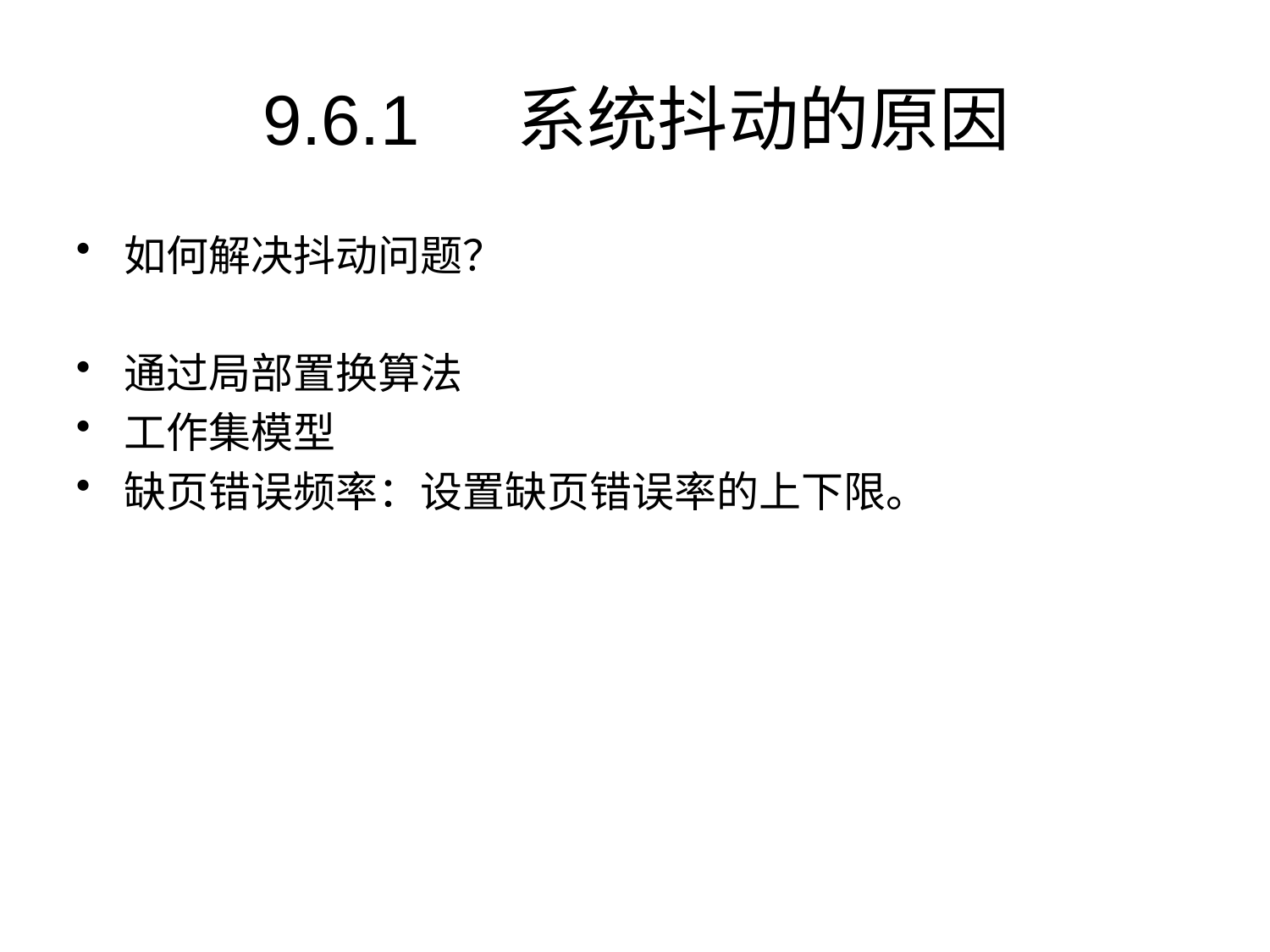

# 9.6.1	系统抖动的原因
如何解决抖动问题？

通过局部置换算法
工作集模型
缺页错误频率：设置缺页错误率的上下限。